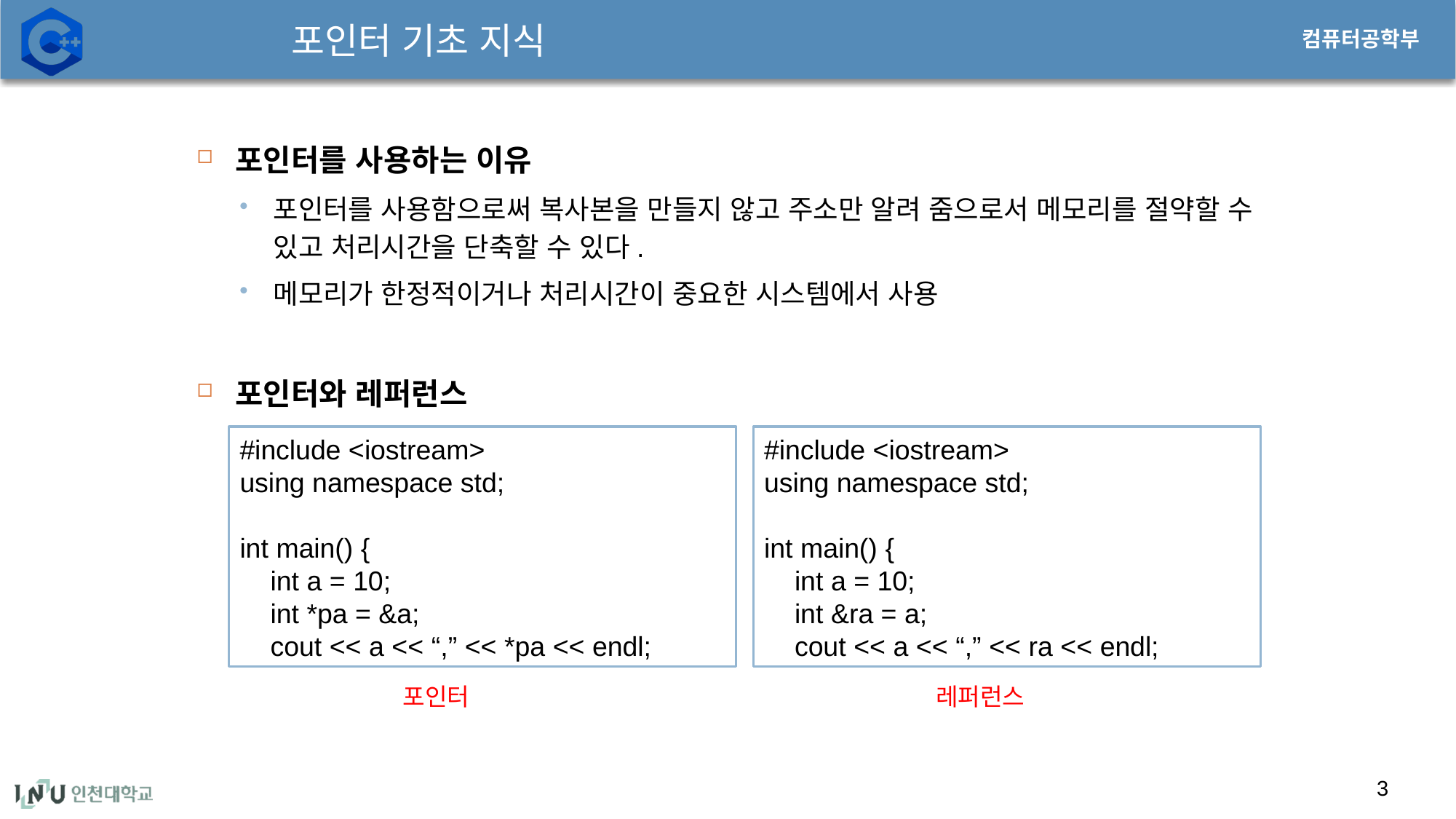

# 포인터 기초 지식
포인터를 사용하는 이유
포인터를 사용함으로써 복사본을 만들지 않고 주소만 알려 줌으로서 메모리를 절약할 수 있고 처리시간을 단축할 수 있다.
메모리가 한정적이거나 처리시간이 중요한 시스템에서 사용

포인터와 레퍼런스
#include <iostream>
using namespace std;

int main() {
    int a = 10;
    int *pa = &a;
    cout << a << “,” << *pa << endl;
#include <iostream>
using namespace std;

int main() {
    int a = 10;
    int &ra = a;
    cout << a << “,” << ra << endl;
포인터
레퍼런스